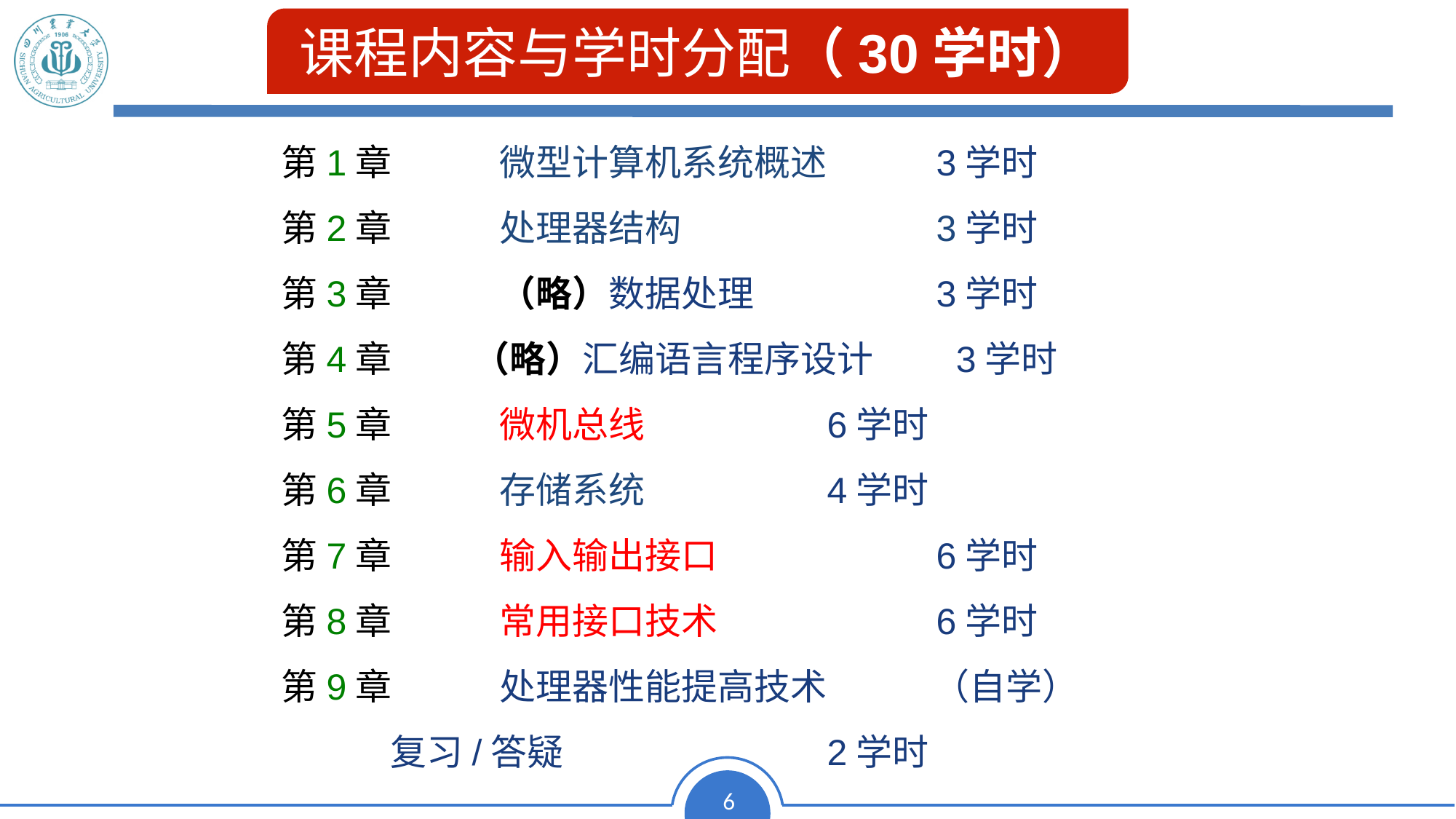

课程内容与学时分配（30学时）
第1章	微型计算机系统概述          	3学时
第2章	处理器结构                  	3学时
第3章	（略）数据处理                    	3学时
第4章	（略）汇编语言程序设计         3学时
第5章	微机总线                    	6学时
第6章	存储系统                   	4学时
第7章	输入输出接口                	6学时
第8章	常用接口技术                	6学时
第9章	处理器性能提高技术             （自学）
            	复习/答疑                   	2学时